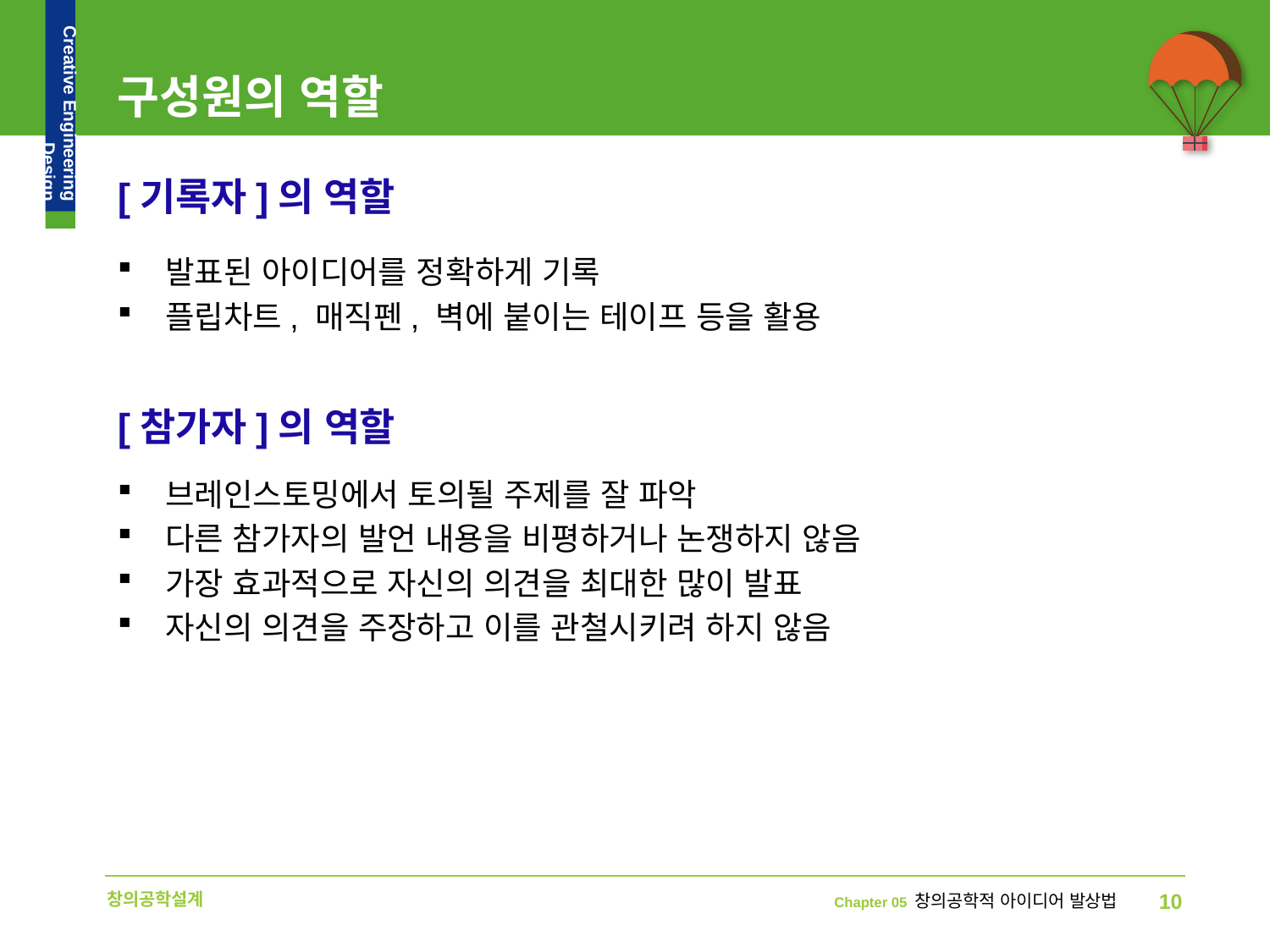

# 구성원의 역할
[기록자]의 역할
발표된 아이디어를 정확하게 기록
플립차트, 매직펜, 벽에 붙이는 테이프 등을 활용

브레인스토밍에서 토의될 주제를 잘 파악
다른 참가자의 발언 내용을 비평하거나 논쟁하지 않음
가장 효과적으로 자신의 의견을 최대한 많이 발표
자신의 의견을 주장하고 이를 관철시키려 하지 않음

[참가자]의 역할